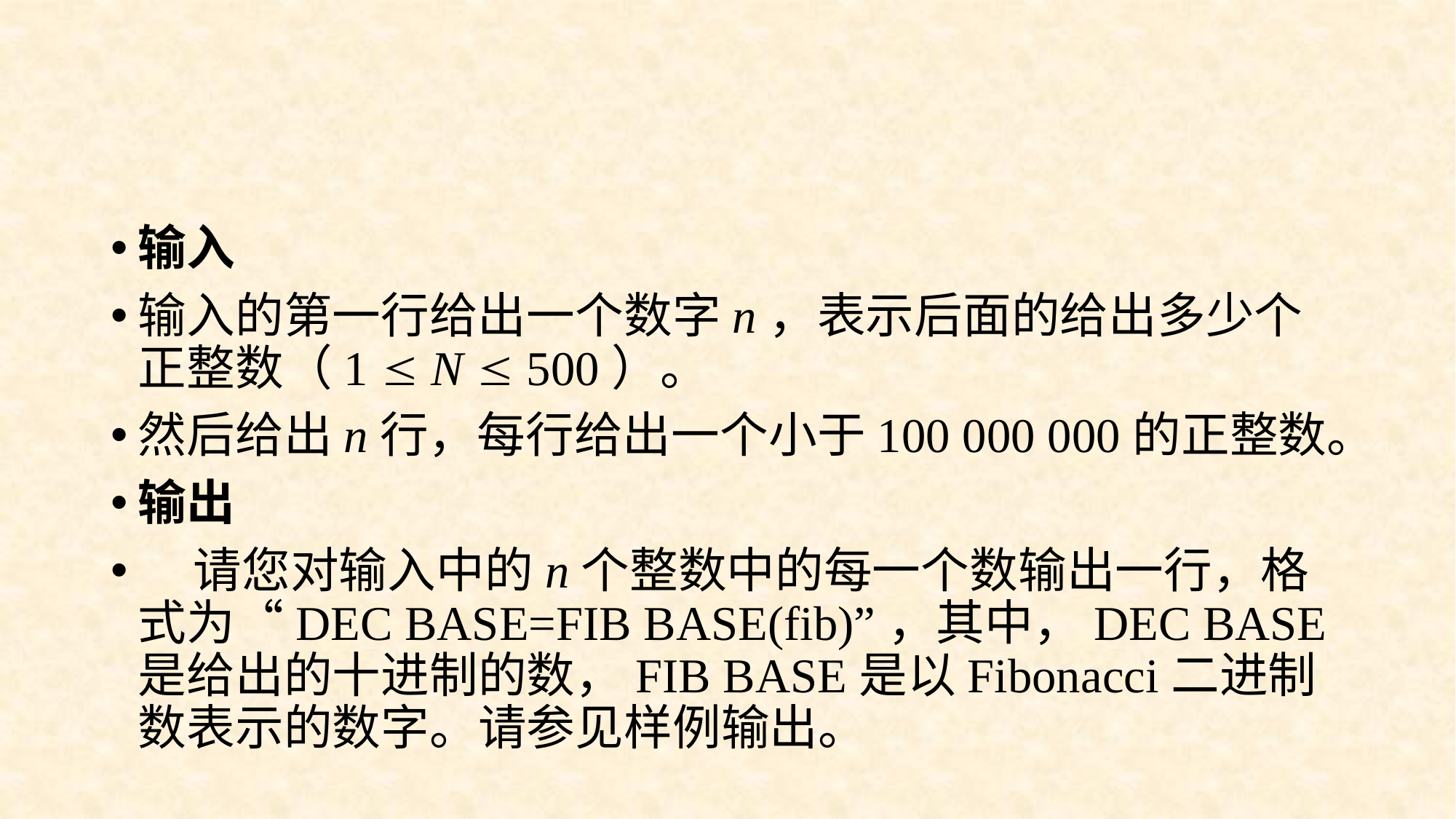

#
输入
输入的第一行给出一个数字n，表示后面的给出多少个正整数（1 ≤ N ≤ 500）。
然后给出n行，每行给出一个小于100 000 000的正整数。
输出
    请您对输入中的n个整数中的每一个数输出一行，格式为“DEC BASE=FIB BASE(fib)”，其中，DEC BASE是给出的十进制的数，FIB BASE是以Fibonacci二进制数表示的数字。请参见样例输出。